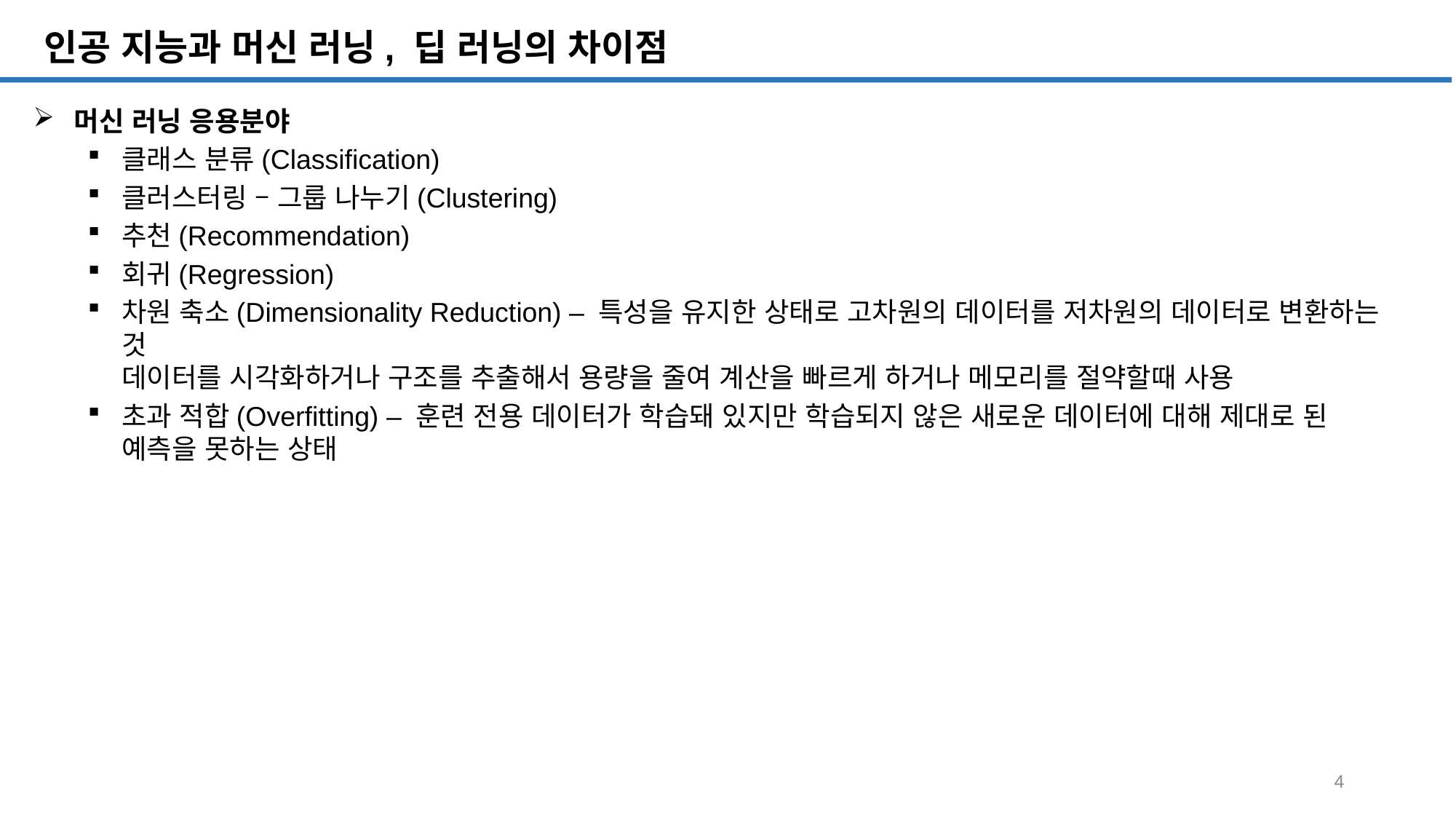

SQL 튜닝 개요
# 인공 지능과 머신 러닝, 딥 러닝의 차이점

머신 러닝 응용분야
클래스 분류(Classification)
클러스터링 – 그룹 나누기(Clustering)
추천(Recommendation)
회귀(Regression)
차원 축소(Dimensionality Reduction) – 특성을 유지한 상태로 고차원의 데이터를 저차원의 데이터로 변환하는 것
데이터를 시각화하거나 구조를 추출해서 용량을 줄여 계산을 빠르게 하거나 메모리를 절약할때 사용
초과 적합(Overfitting) – 훈련 전용 데이터가 학습돼 있지만 학습되지 않은 새로운 데이터에 대해 제대로 된 예측을 못하는 상태
4